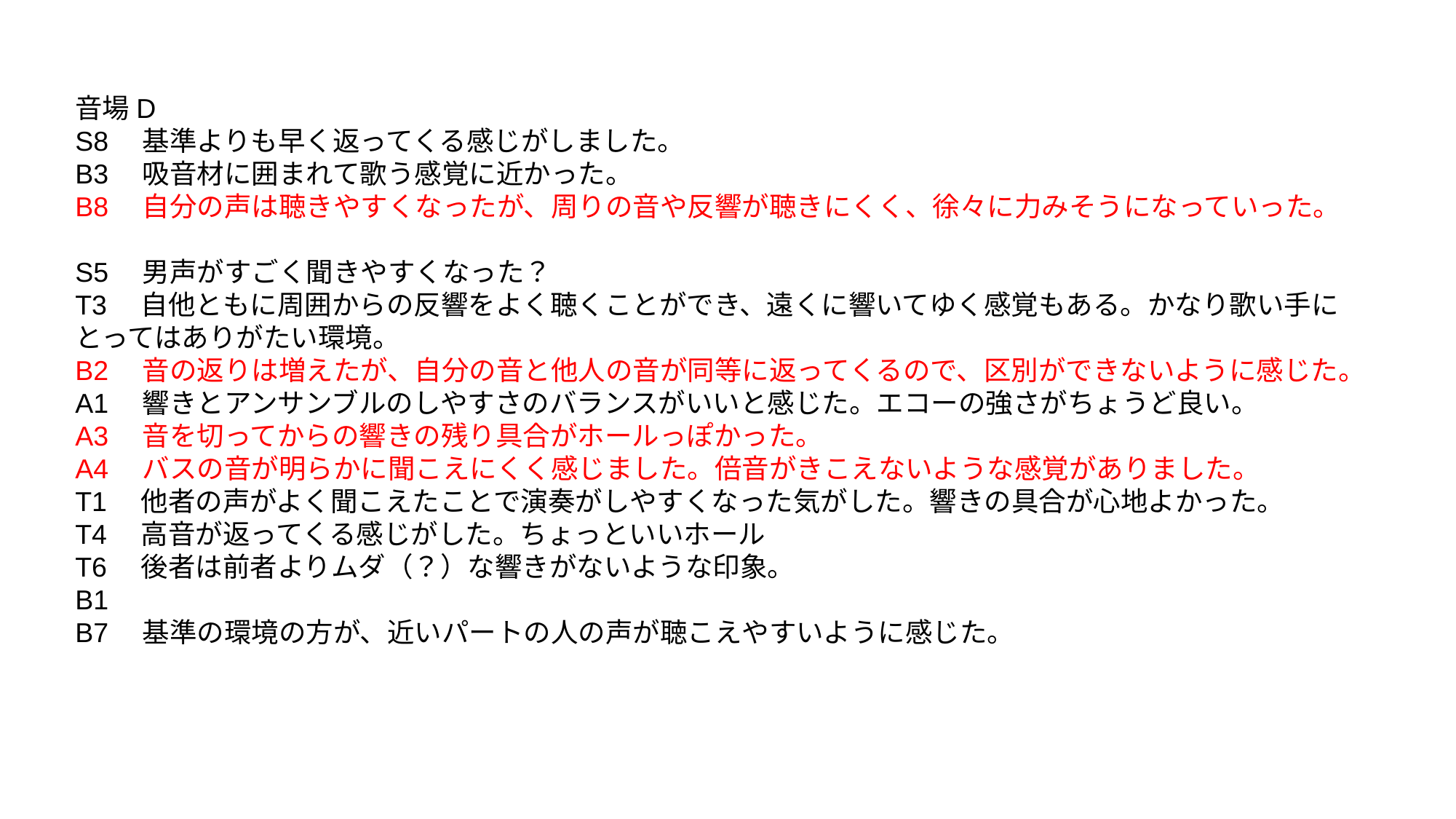

音場D
S8　基準よりも早く返ってくる感じがしました。
B3　吸音材に囲まれて歌う感覚に近かった。
B8　自分の声は聴きやすくなったが、周りの音や反響が聴きにくく、徐々に力みそうになっていった。

S5　男声がすごく聞きやすくなった？
T3　自他ともに周囲からの反響をよく聴くことができ、遠くに響いてゆく感覚もある。かなり歌い手にとってはありがたい環境。
B2　音の返りは増えたが、自分の音と他人の音が同等に返ってくるので、区別ができないように感じた。
A1　響きとアンサンブルのしやすさのバランスがいいと感じた。エコーの強さがちょうど良い。
A3　音を切ってからの響きの残り具合がホールっぽかった。
A4　バスの音が明らかに聞こえにくく感じました。倍音がきこえないような感覚がありました。
T1　他者の声がよく聞こえたことで演奏がしやすくなった気がした。響きの具合が心地よかった。
T4　高音が返ってくる感じがした。ちょっといいホール
T6　後者は前者よりムダ（？）な響きがないような印象。
B1
B7　基準の環境の方が、近いパートの人の声が聴こえやすいように感じた。